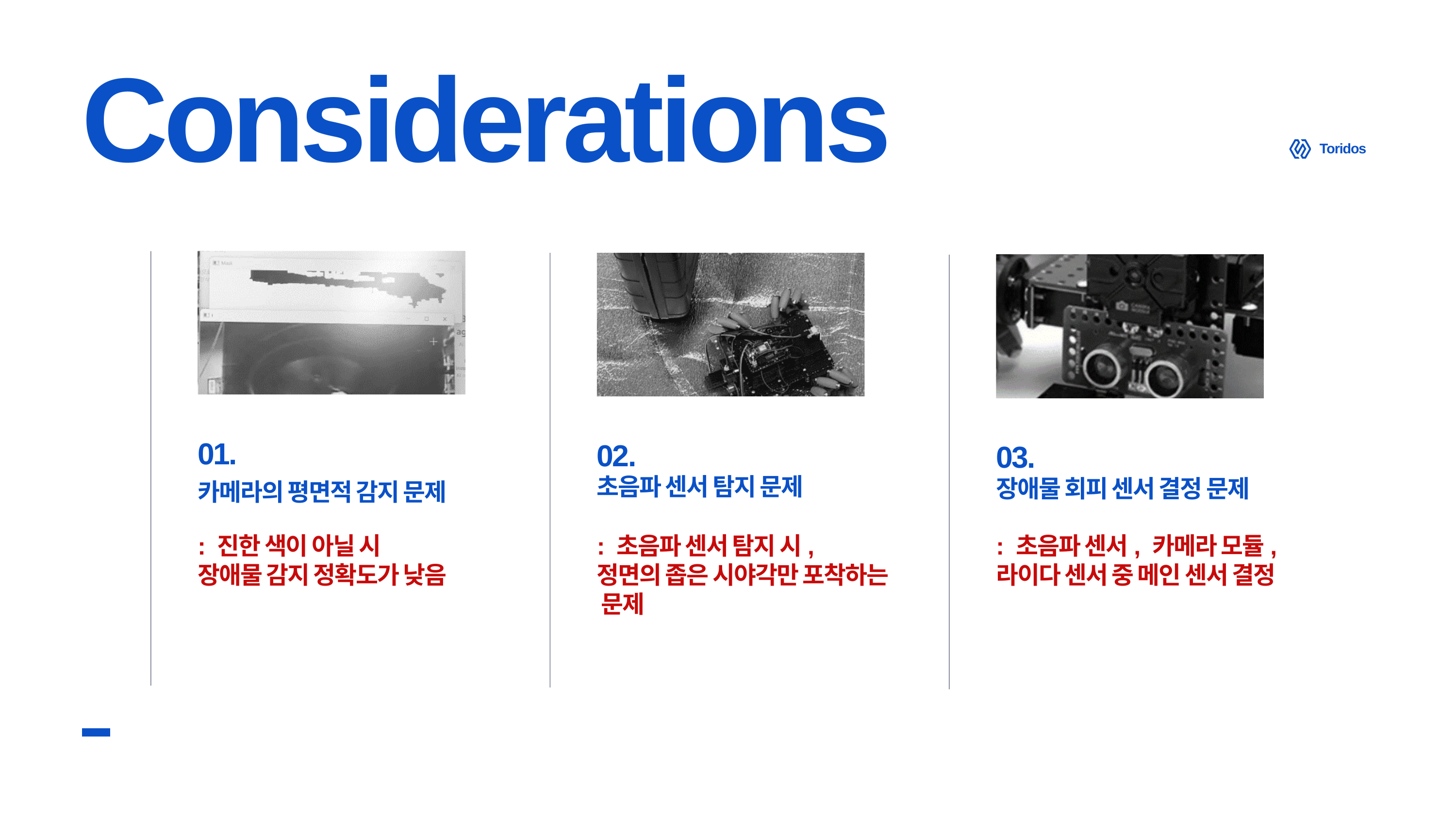

Considerations

Toridos

01.
02.
03.
초음파 센서 탐지 문제
장애물 회피 센서 결정 문제
카메라의 평면적 감지 문제
: 진한 색이 아닐 시
장애물 감지 정확도가 낮음
: 초음파 센서 탐지 시,
정면의 좁은 시야각만 포착하는  문제
: 초음파 센서, 카메라 모듈,
라이다 센서 중 메인 센서 결정